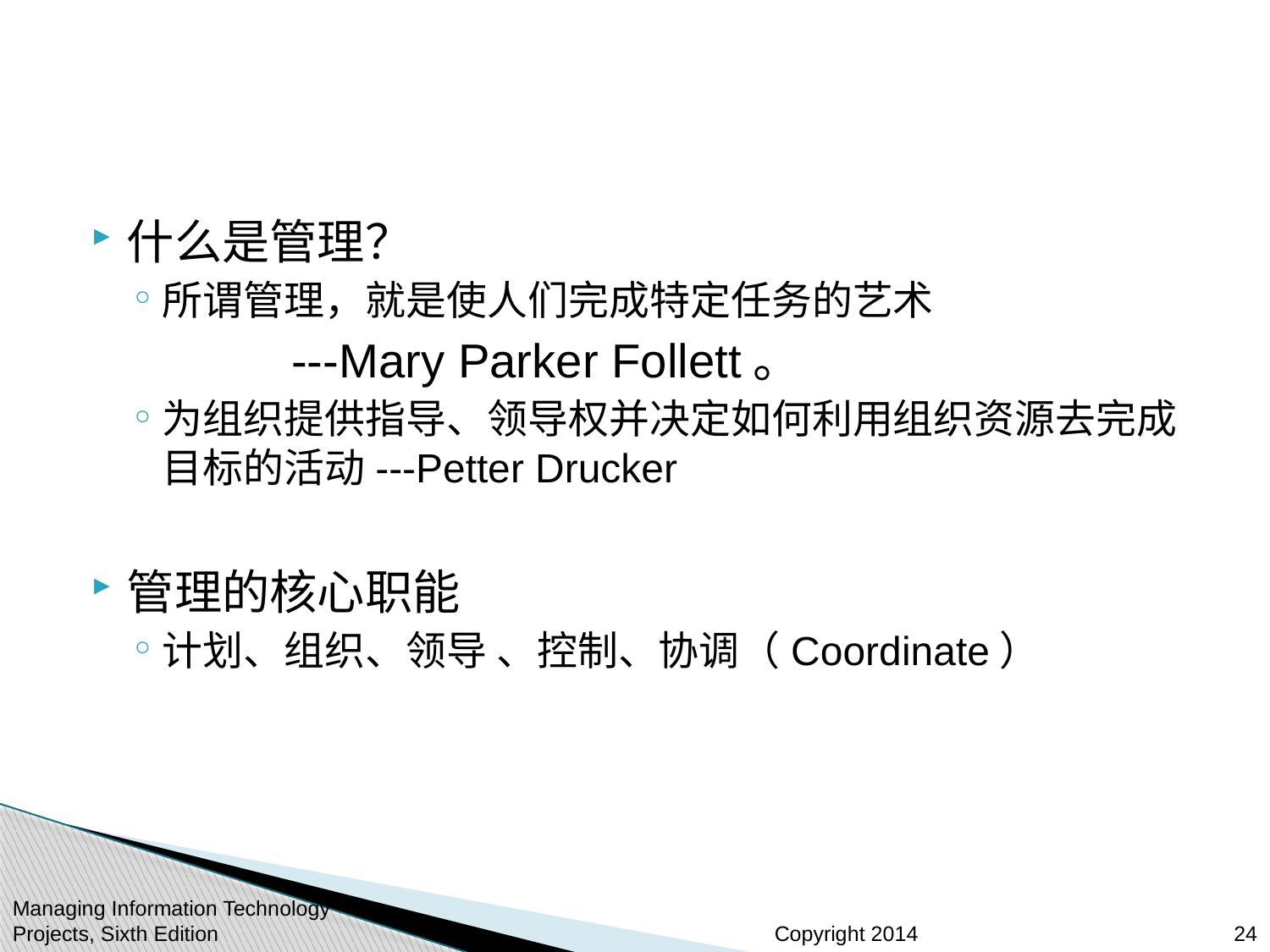

#
什么是管理？
所谓管理，就是使人们完成特定任务的艺术
               ---Mary Parker Follett。
为组织提供指导、领导权并决定如何利用组织资源去完成目标的活动---Petter Drucker

管理的核心职能
计划、组织、领导 、控制、协调（Coordinate）

Managing Information Technology Projects, Sixth Edition
24